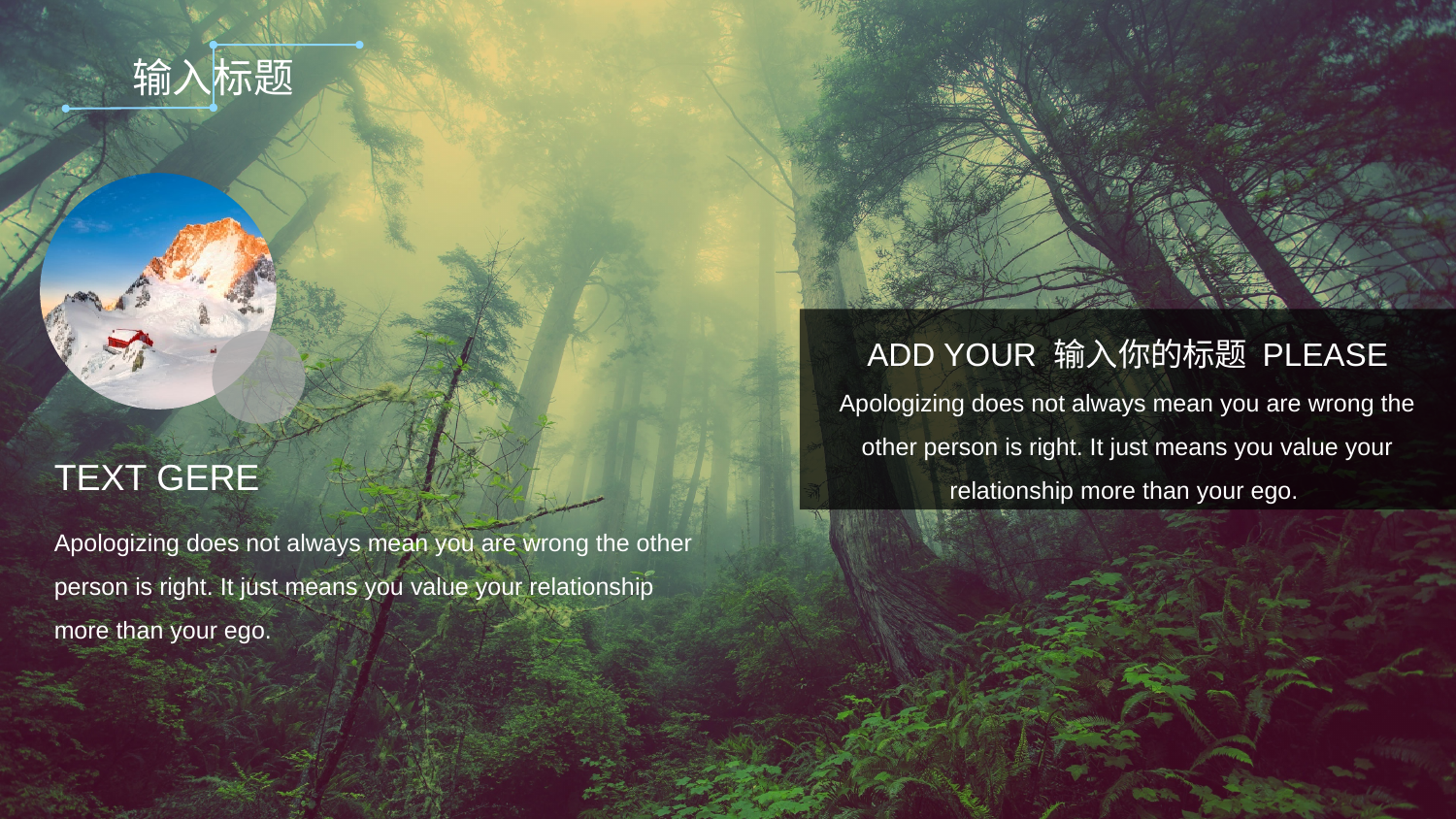

输入标题

ADD YOUR 输入你的标题 PLEASE
Apologizing does not always mean you are wrong the other person is right. It just means you value your relationship more than your ego.

TEXT GERE
Apologizing does not always mean you are wrong the other person is right. It just means you value your relationship more than your ego.